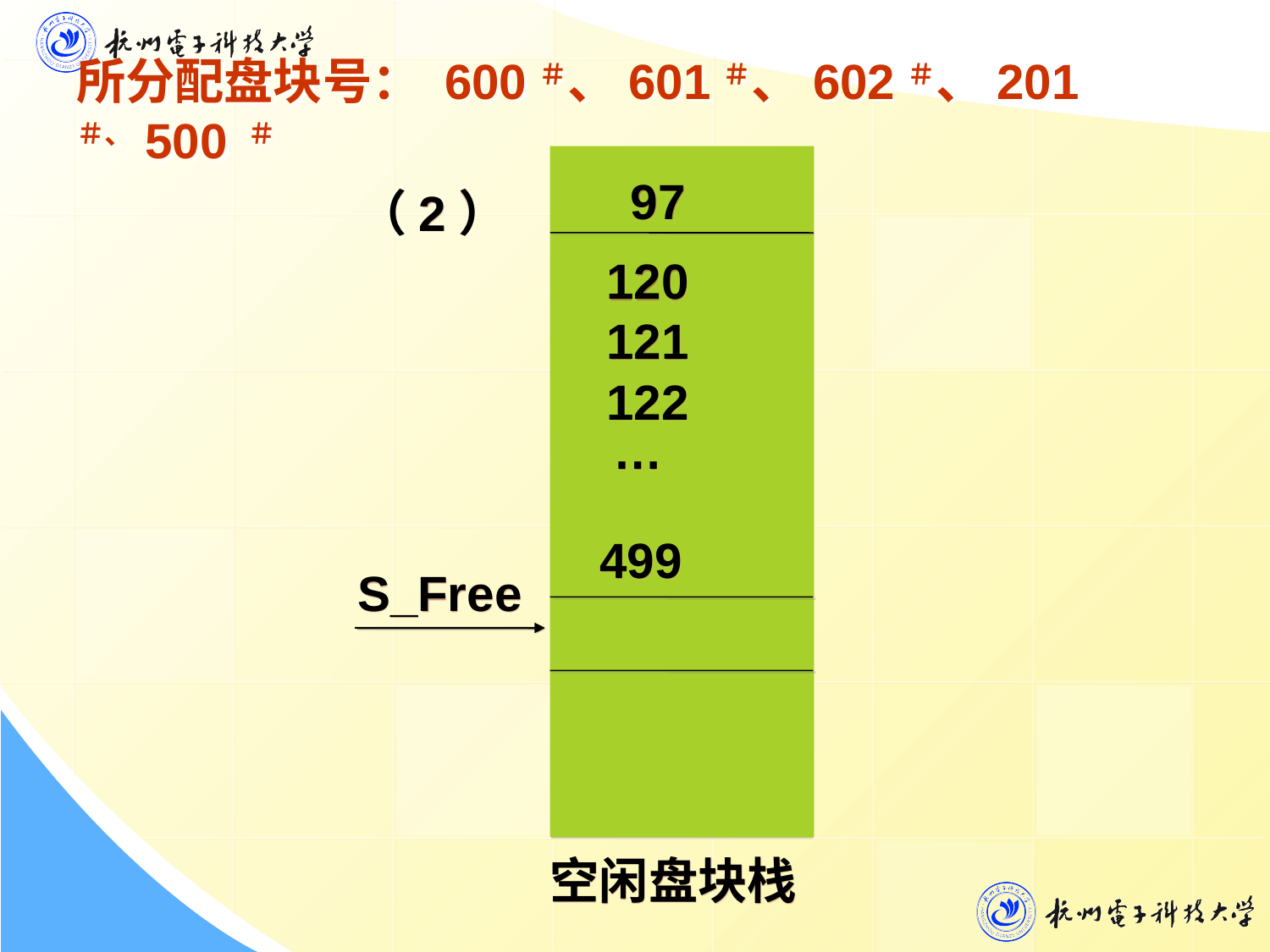

# 所分配盘块号： 600＃、601＃、602＃、201＃、500 ＃

 97
（2）

120
121
122
…
499
S_Free

空闲盘块栈